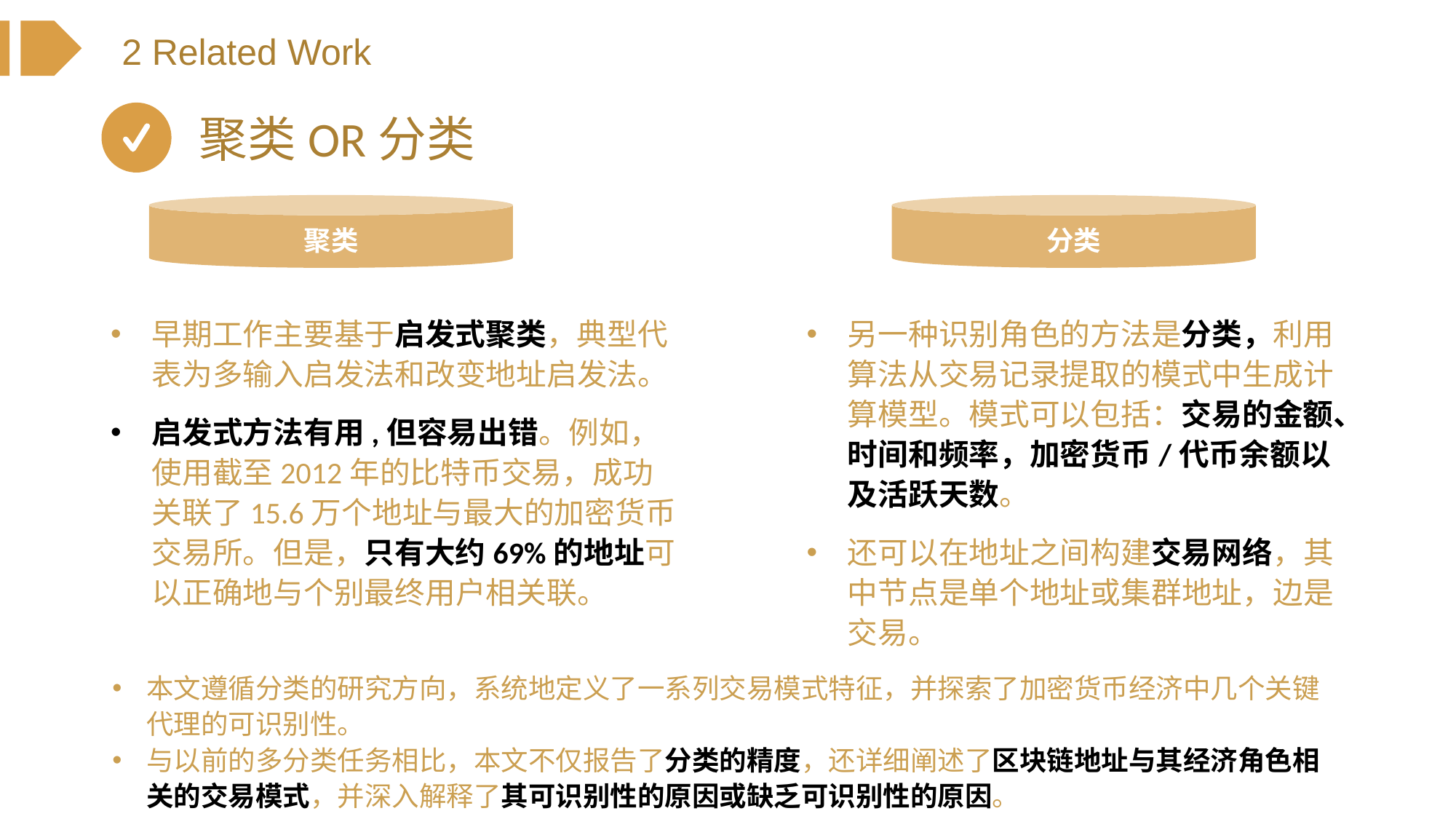

2 Related Work

聚类OR分类

聚类
分类
早期工作主要基于启发式聚类，典型代表为多输入启发法和改变地址启发法。
启发式方法有用,但容易出错。例如，使用截至2012年的比特币交易，成功关联了15.6万个地址与最大的加密货币交易所。但是，只有大约69%的地址可以正确地与个别最终用户相关联。
另一种识别角色的方法是分类，利用算法从交易记录提取的模式中生成计算模型。模式可以包括：交易的金额、时间和频率，加密货币/代币余额以及活跃天数。
还可以在地址之间构建交易网络，其中节点是单个地址或集群地址，边是交易。
本文遵循分类的研究方向，系统地定义了一系列交易模式特征，并探索了加密货币经济中几个关键代理的可识别性。
与以前的多分类任务相比，本文不仅报告了分类的精度，还详细阐述了区块链地址与其经济角色相关的交易模式，并深入解释了其可识别性的原因或缺乏可识别性的原因。